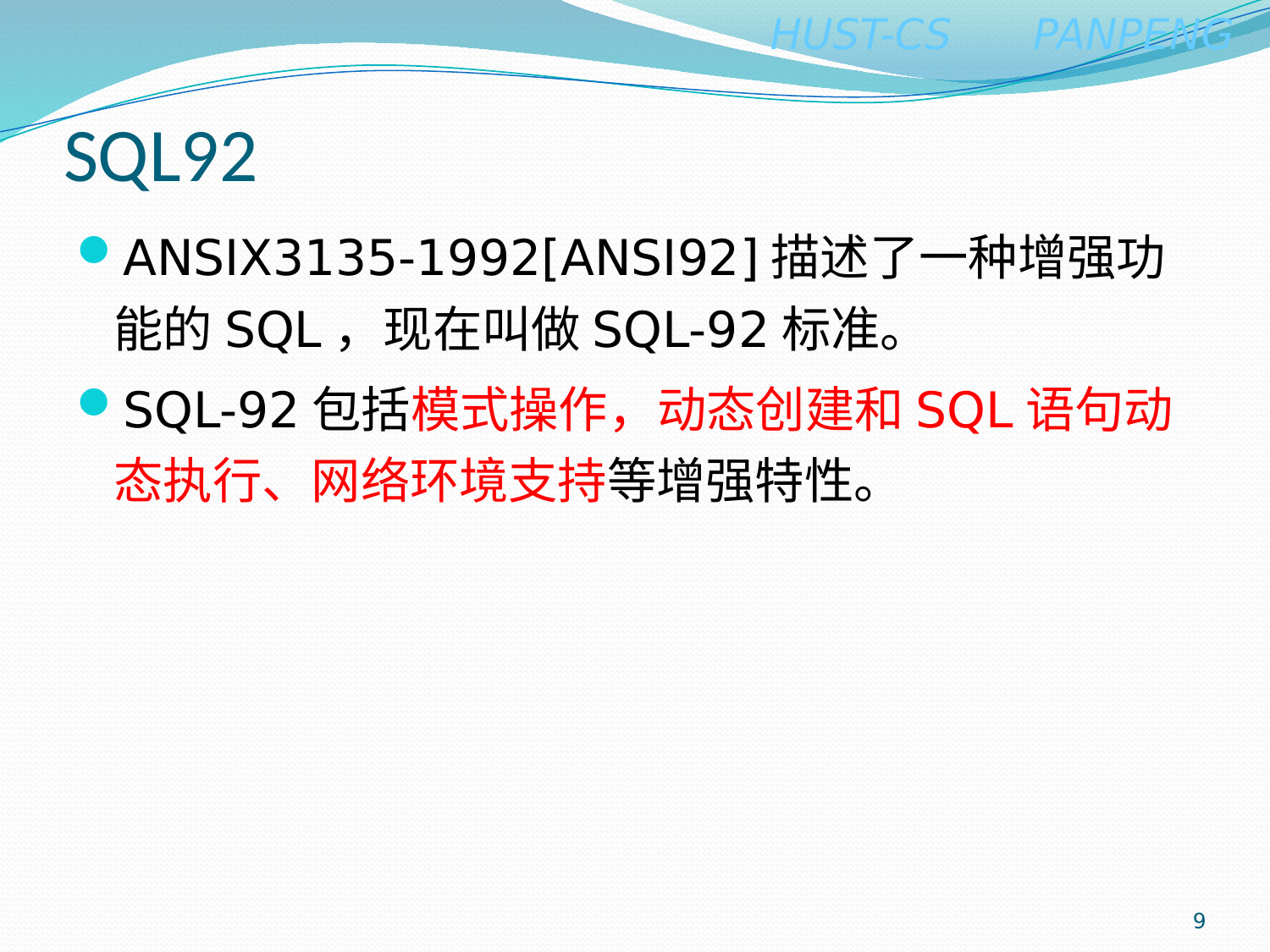

# SQL92
ANSIX3135-1992[ANSI92]描述了一种增强功能的SQL，现在叫做SQL-92标准。
SQL-92包括模式操作，动态创建和SQL语句动态执行、网络环境支持等增强特性。
9